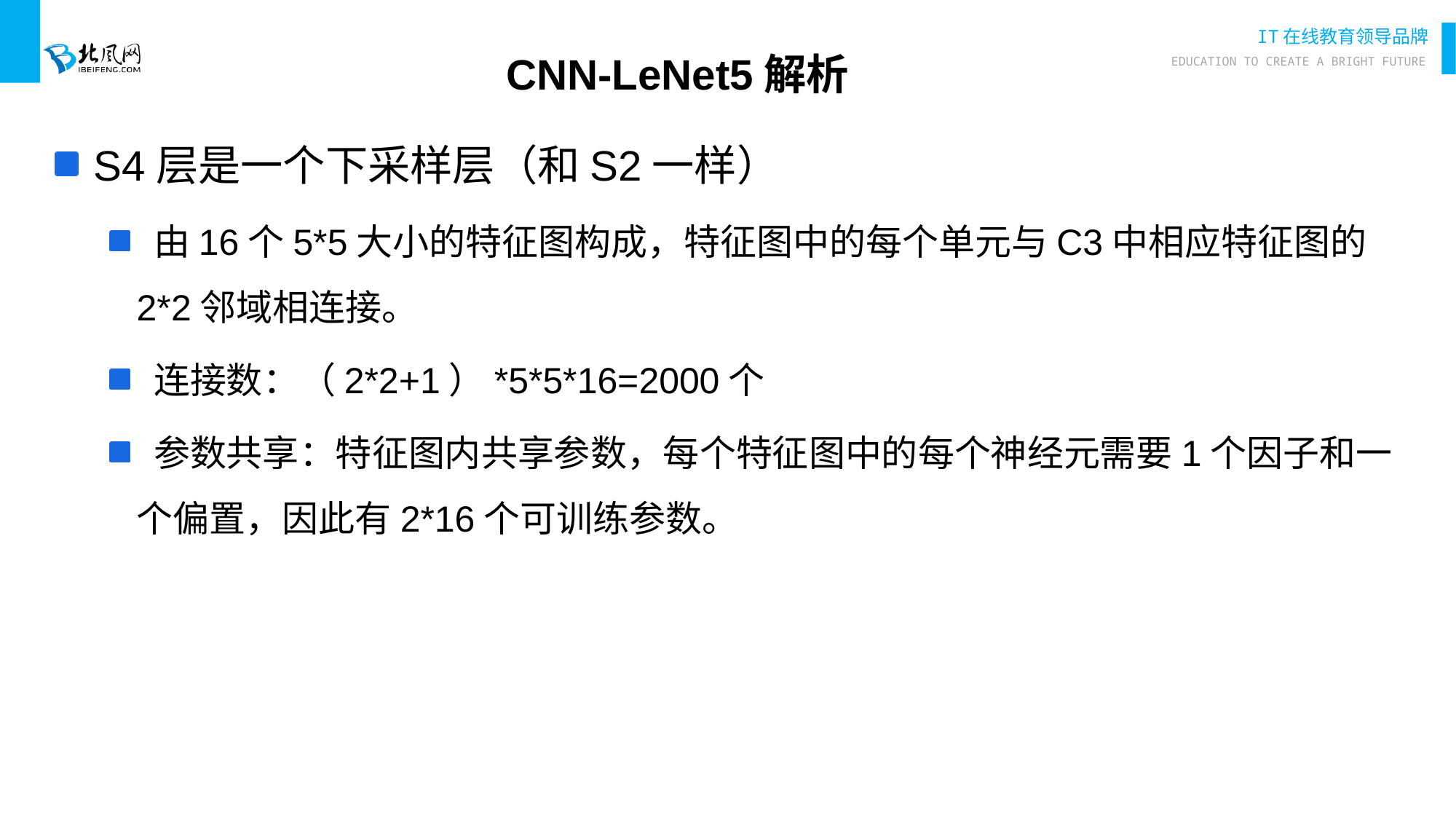

# CNN-LeNet5解析
 S4层是一个下采样层（和S2一样）
 由16个5*5大小的特征图构成，特征图中的每个单元与C3中相应特征图的2*2邻域相连接。
 连接数：（2*2+1）*5*5*16=2000个
 参数共享：特征图内共享参数，每个特征图中的每个神经元需要1个因子和一个偏置，因此有2*16个可训练参数。